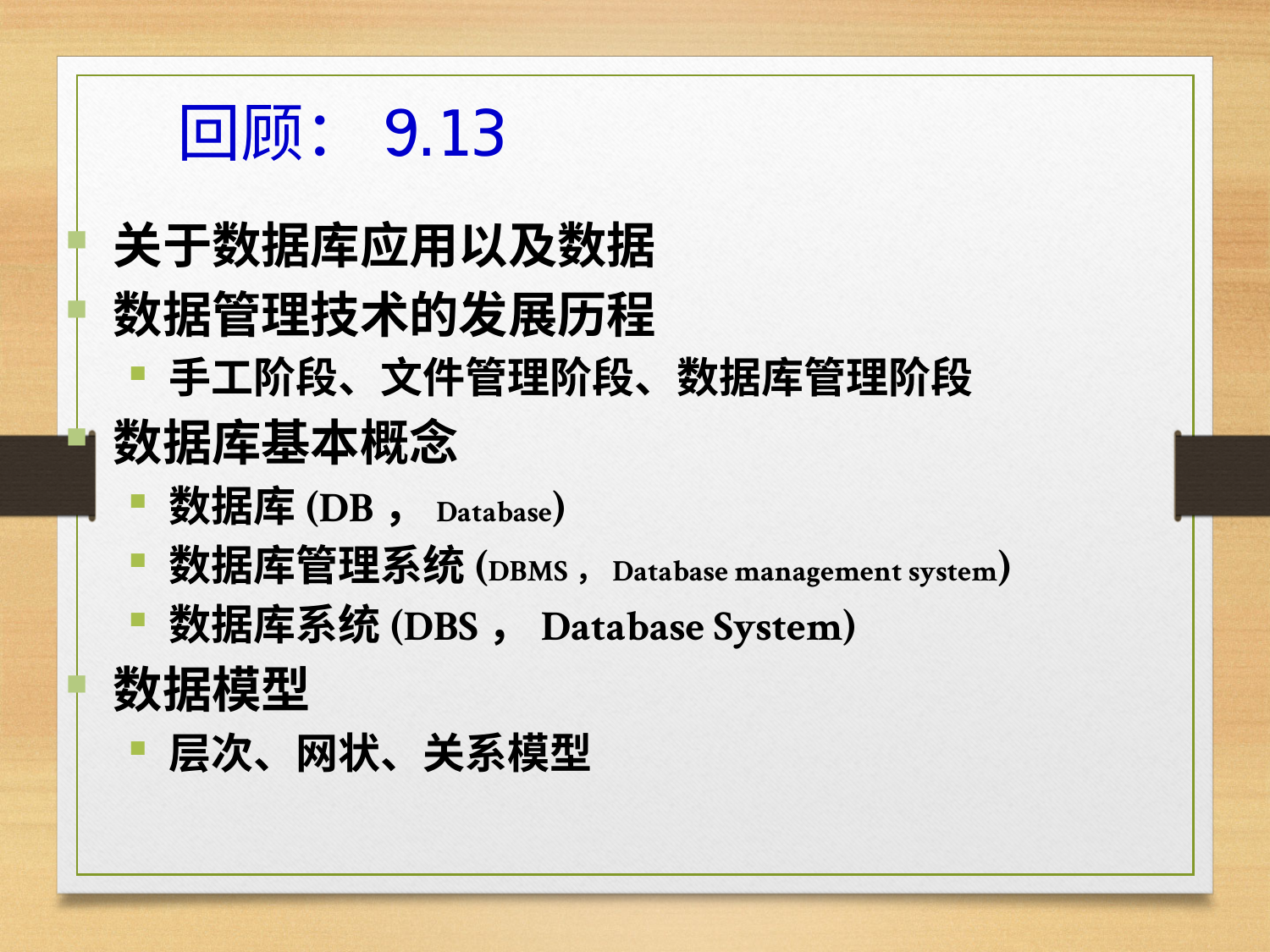

回顾：9.13
关于数据库应用以及数据
数据管理技术的发展历程
手工阶段、文件管理阶段、数据库管理阶段
数据库基本概念
数据库(DB，Database)
数据库管理系统(DBMS，Database management system)
数据库系统(DBS，Database System)
数据模型
层次、网状、关系模型